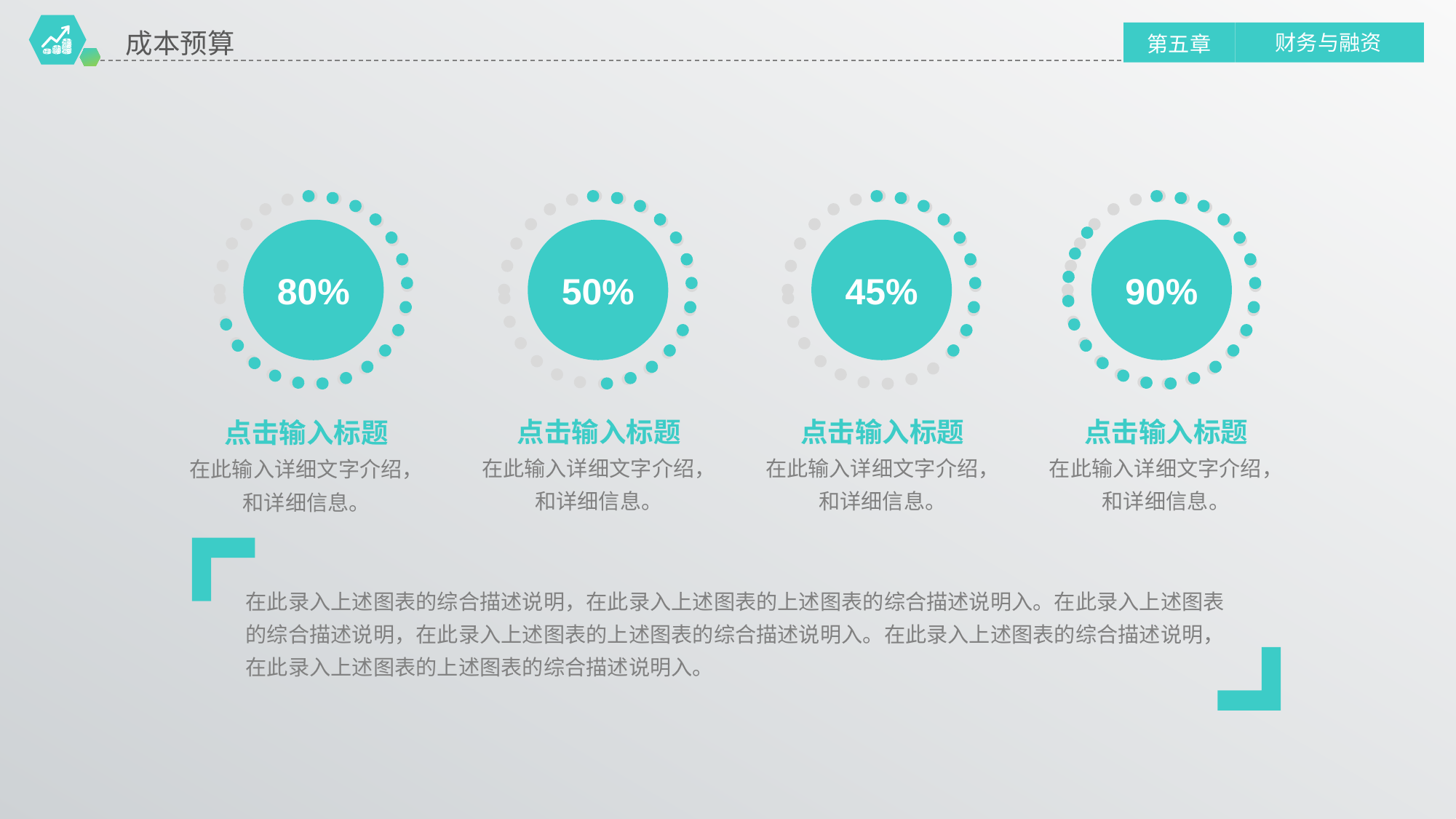

成本预算

财务与融资
第五章

80%
50%
45%
90%
点击输入标题
在此输入详细文字介绍，
和详细信息。
点击输入标题
在此输入详细文字介绍，
和详细信息。
点击输入标题
在此输入详细文字介绍，
和详细信息。
点击输入标题
在此输入详细文字介绍，
和详细信息。

在此录入上述图表的综合描述说明，在此录入上述图表的上述图表的综合描述说明入。在此录入上述图表的综合描述说明，在此录入上述图表的上述图表的综合描述说明入。在此录入上述图表的综合描述说明，在此录入上述图表的上述图表的综合描述说明入。

延时符